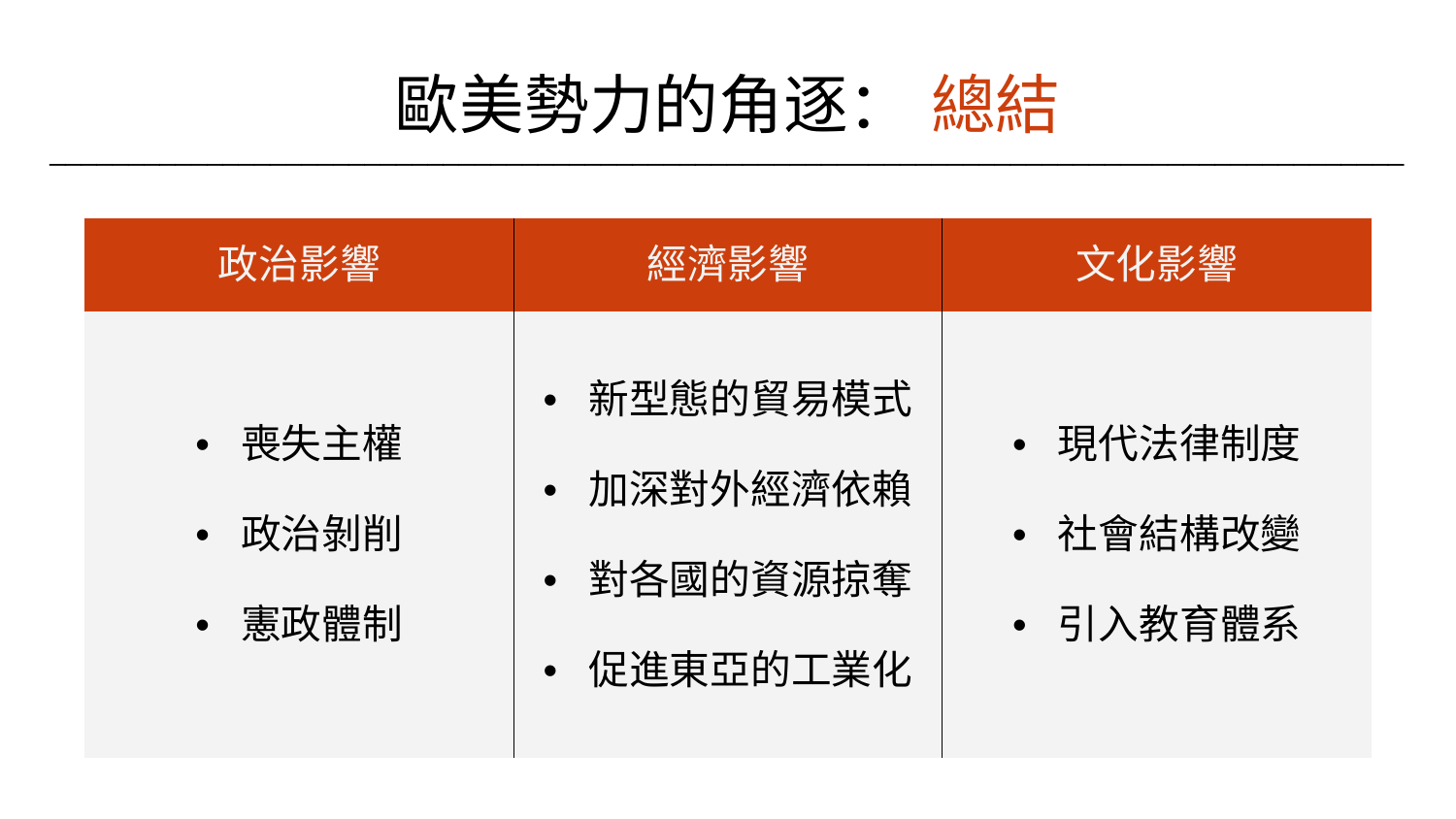

歐美勢力的角逐： 總結
______________________________________________________________________________________
| 政治影響 | 經濟影響 | 文化影響 |
| --- | --- | --- |
| 喪失主權 政治剝削 憲政體制 | 新型態的貿易模式 加深對外經濟依賴 對各國的資源掠奪 促進東亞的工業化 | 現代法律制度 社會結構改變 引入教育體系 |